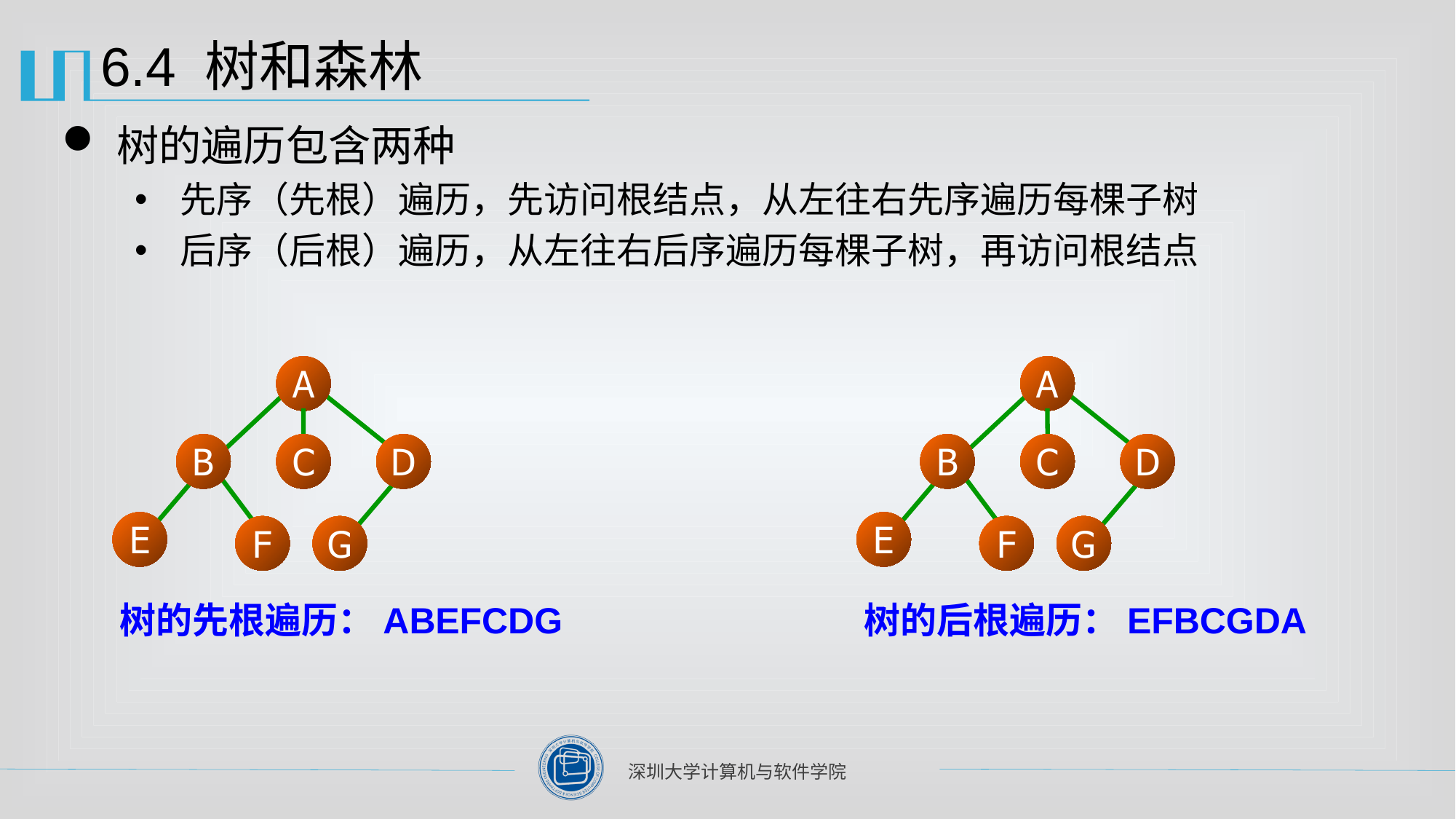

# 6.4 树和森林
树的遍历包含两种
先序（先根）遍历，先访问根结点，从左往右先序遍历每棵子树
后序（后根）遍历，从左往右后序遍历每棵子树，再访问根结点

A

B
C
D

E
F
G
树的后根遍历：EFBCGDA
A

B
C
D

E
F
G
树的先根遍历：ABEFCDG
116